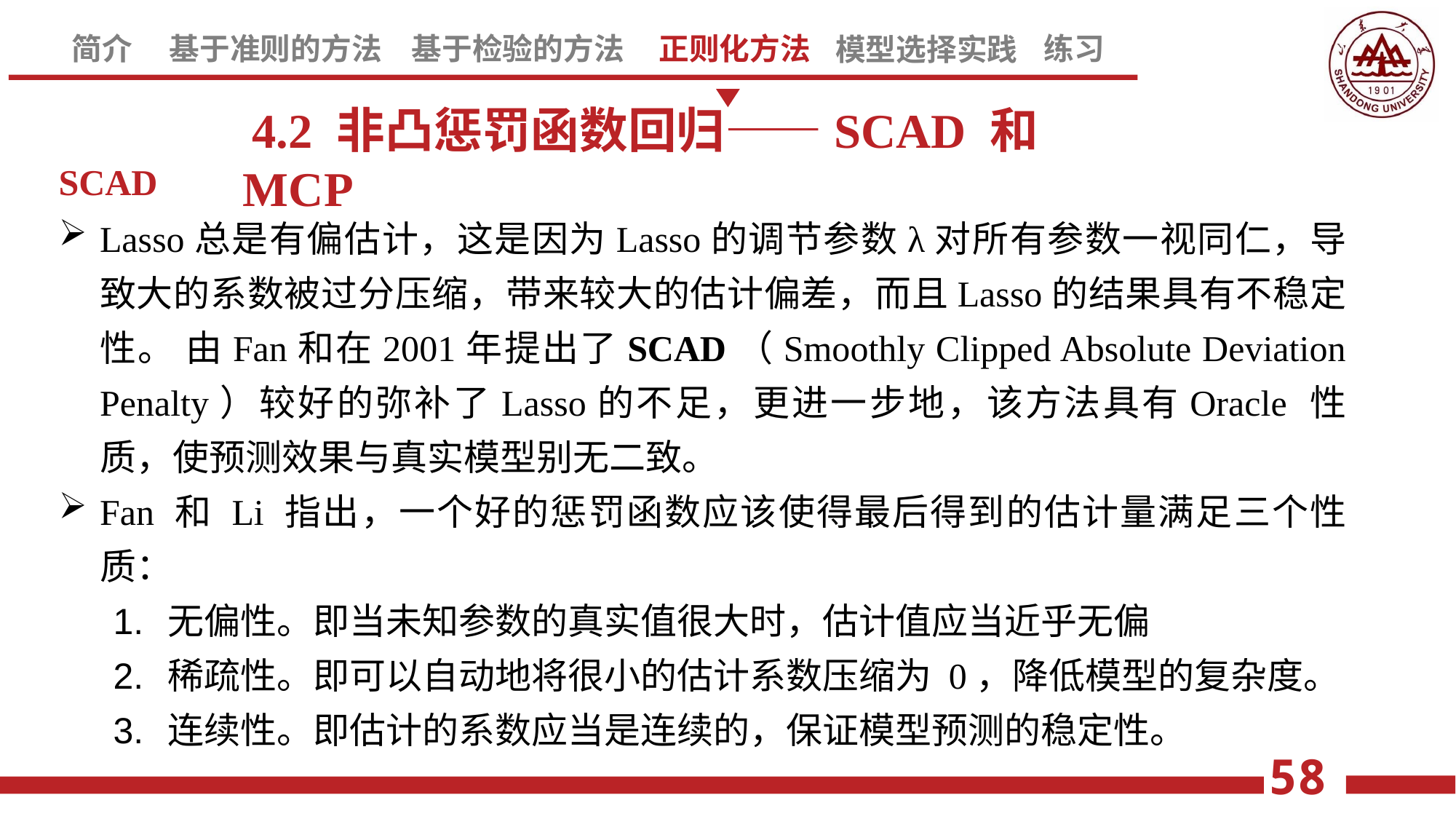

4.2 非凸惩罚函数回归——SCAD 和 MCP

SCAD
Lasso总是有偏估计，这是因为Lasso的调节参数λ对所有参数一视同仁，导致大的系数被过分压缩，带来较大的估计偏差，而且Lasso的结果具有不稳定性。 由Fan和在2001年提出了SCAD（Smoothly Clipped Absolute Deviation Penalty）较好的弥补了Lasso的不足，更进一步地，该方法具有Oracle 性质，使预测效果与真实模型别无二致。
Fan 和 Li 指出，一个好的惩罚函数应该使得最后得到的估计量满足三个性质：
无偏性。即当未知参数的真实值很大时，估计值应当近乎无偏
稀疏性。即可以自动地将很小的估计系数压缩为 0，降低模型的复杂度。
连续性。即估计的系数应当是连续的，保证模型预测的稳定性。